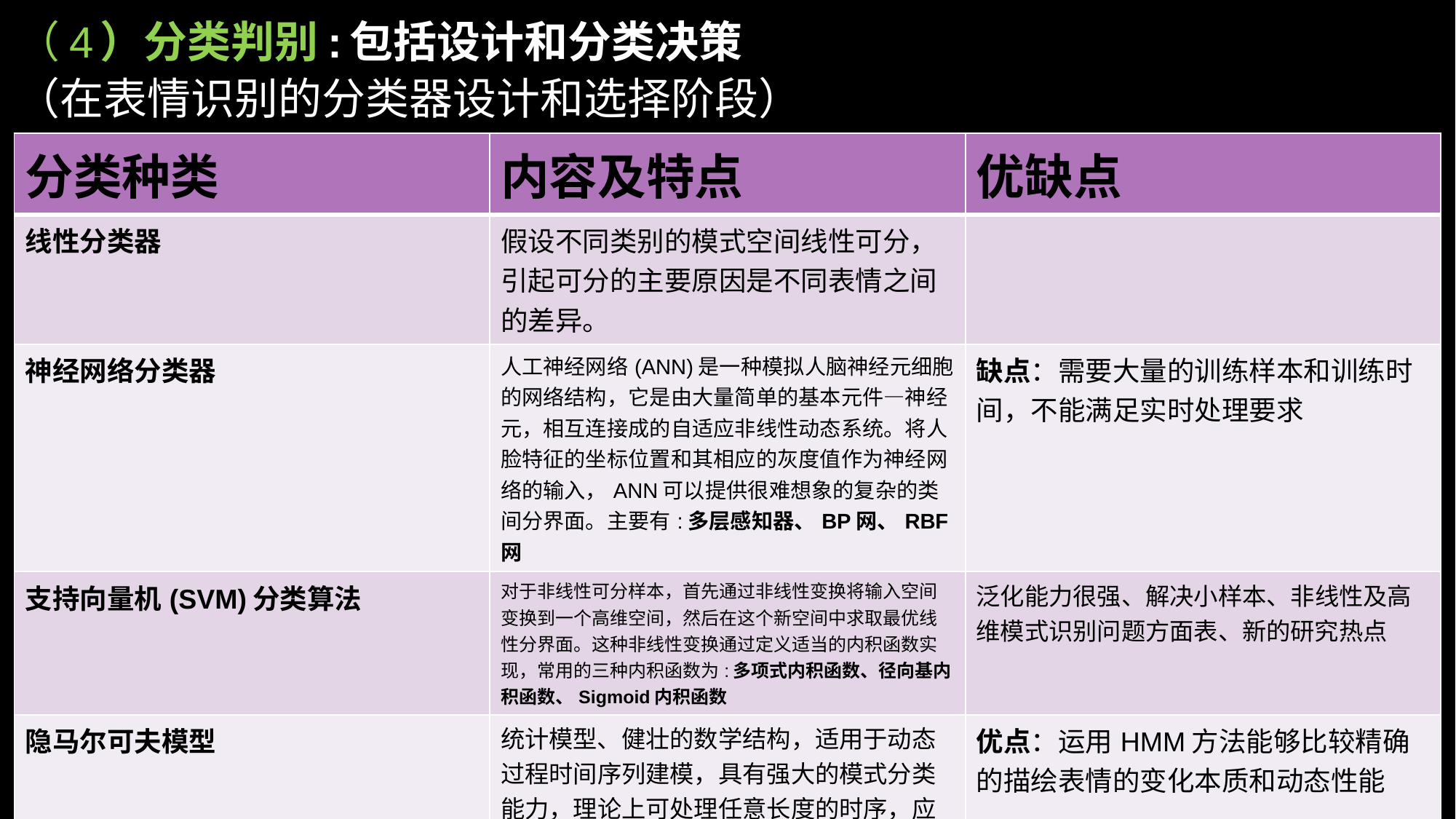

# （4）分类判别:包括设计和分类决策 （在表情识别的分类器设计和选择阶段）
| 分类种类 | 内容及特点 | 优缺点 |
| --- | --- | --- |
| 线性分类器 | 假设不同类别的模式空间线性可分，引起可分的主要原因是不同表情之间的差异。 |  |
| 神经网络分类器 | 人工神经网络(ANN)是一种模拟人脑神经元细胞的网络结构，它是由大量简单的基本元件—神经元，相互连接成的自适应非线性动态系统。将人脸特征的坐标位置和其相应的灰度值作为神经网络的输入，ANN可以提供很难想象的复杂的类间分界面。主要有:多层感知器、BP网、RBF网 | 缺点：需要大量的训练样本和训练时间，不能满足实时处理要求 |
| 支持向量机(SVM)分类算法 | 对于非线性可分样本，首先通过非线性变换将输入空间变换到一个高维空间，然后在这个新空间中求取最优线性分界面。这种非线性变换通过定义适当的内积函数实现，常用的三种内积函数为:多项式内积函数、径向基内积函数、Sigmoid内积函数 | 泛化能力很强、解决小样本、非线性及高维模式识别问题方面表、新的研究热点 |
| 隐马尔可夫模型 | 统计模型、健壮的数学结构，适用于动态过程时间序列建模，具有强大的模式分类能力，理论上可处理任意长度的时序，应用范围非常广泛。 | 优点：运用HMM方法能够比较精确的描绘表情的变化本质和动态性能 |